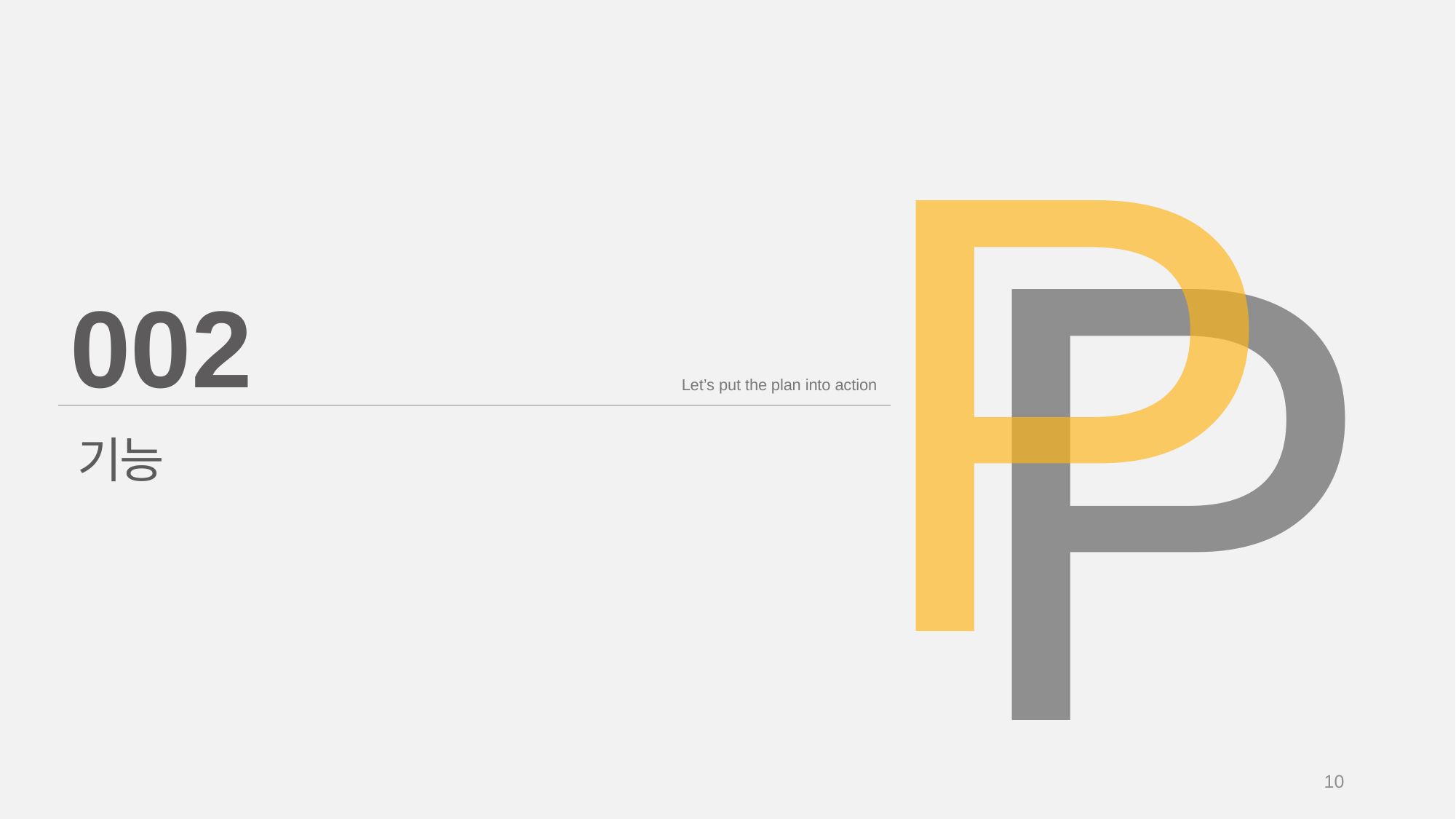

P
P
002
Let’s put the plan into action
기능
10